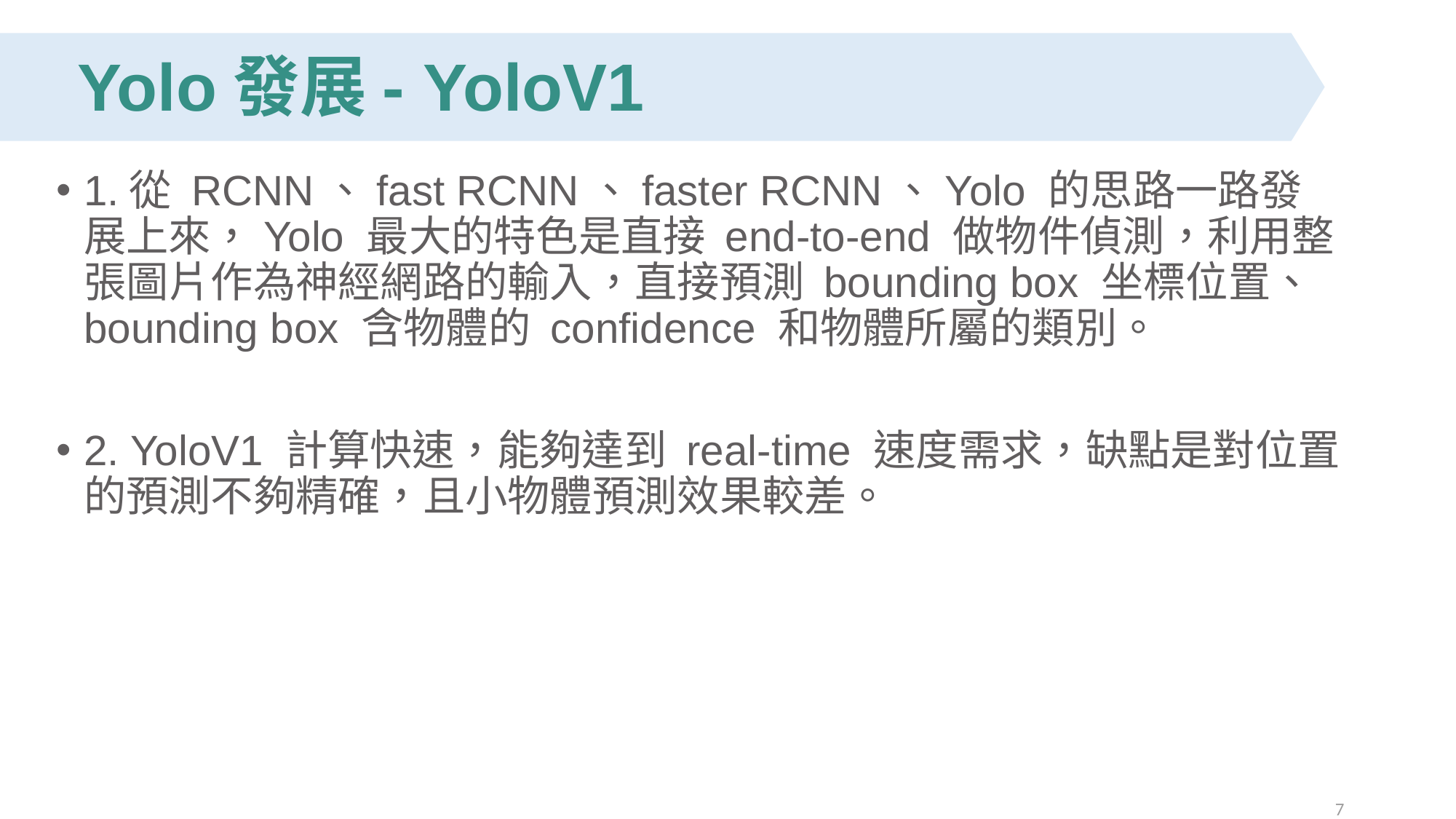

# Yolo發展- YoloV1
1.從 RCNN、fast RCNN、faster RCNN、Yolo 的思路一路發展上來，Yolo 最大的特色是直接 end-to-end 做物件偵測，利用整張圖片作為神經網路的輸入，直接預測 bounding box 坐標位置、bounding box 含物體的 confidence 和物體所屬的類別。

2. YoloV1 計算快速，能夠達到 real-time 速度需求，缺點是對位置的預測不夠精確，且小物體預測效果較差。
7